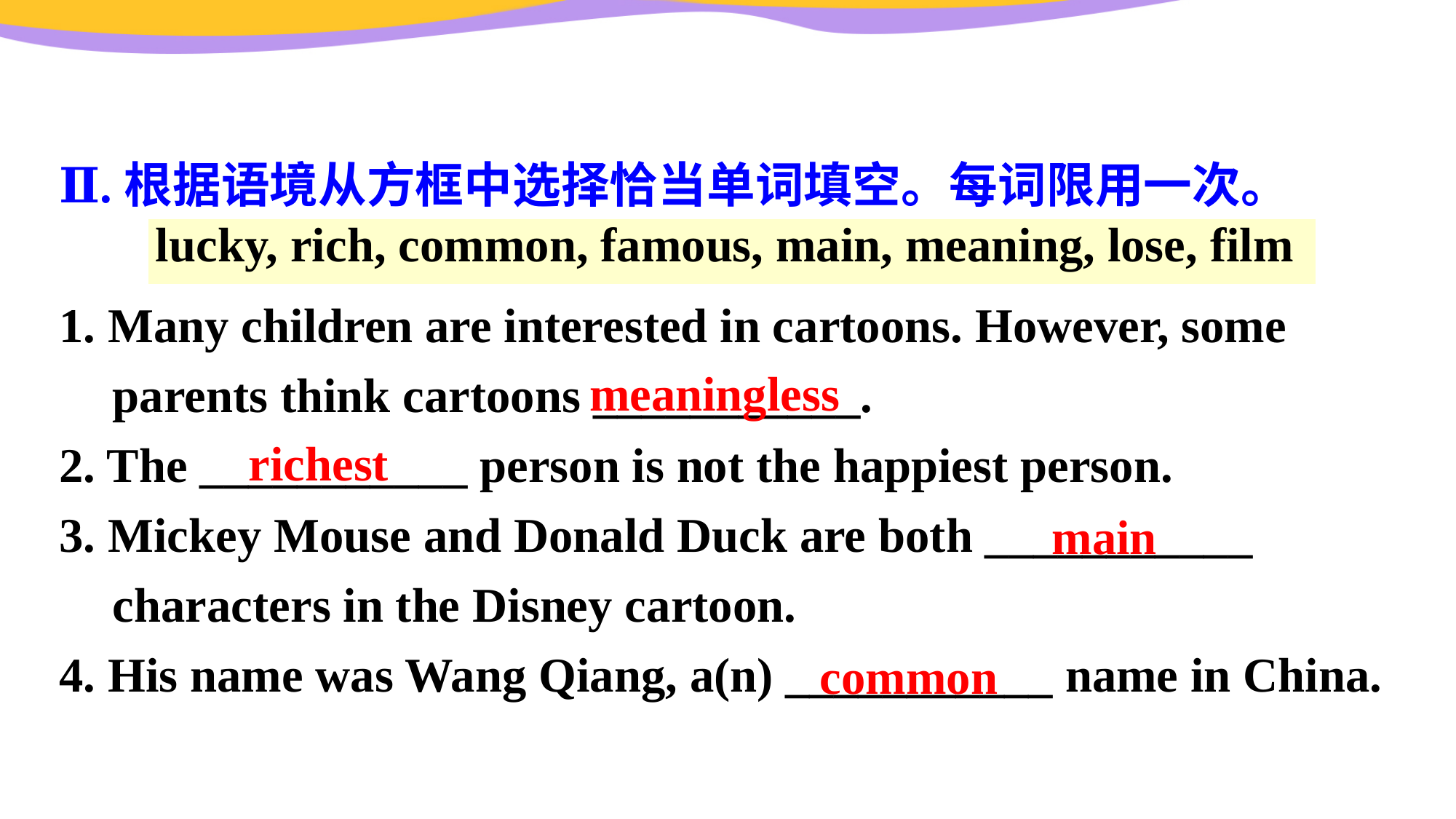

Ⅱ.根据语境从方框中选择恰当单词填空。每词限用一次。

1. Many children are interested in cartoons. However, some parents think cartoons ___________.
2. The ___________ person is not the happiest person.
3. Mickey Mouse and Donald Duck are both ___________ characters in the Disney cartoon.
4. His name was Wang Qiang, a(n) ___________ name in China.
| lucky, rich, common, famous, main, meaning, lose, film |
| --- |
meaningless
richest
main
common